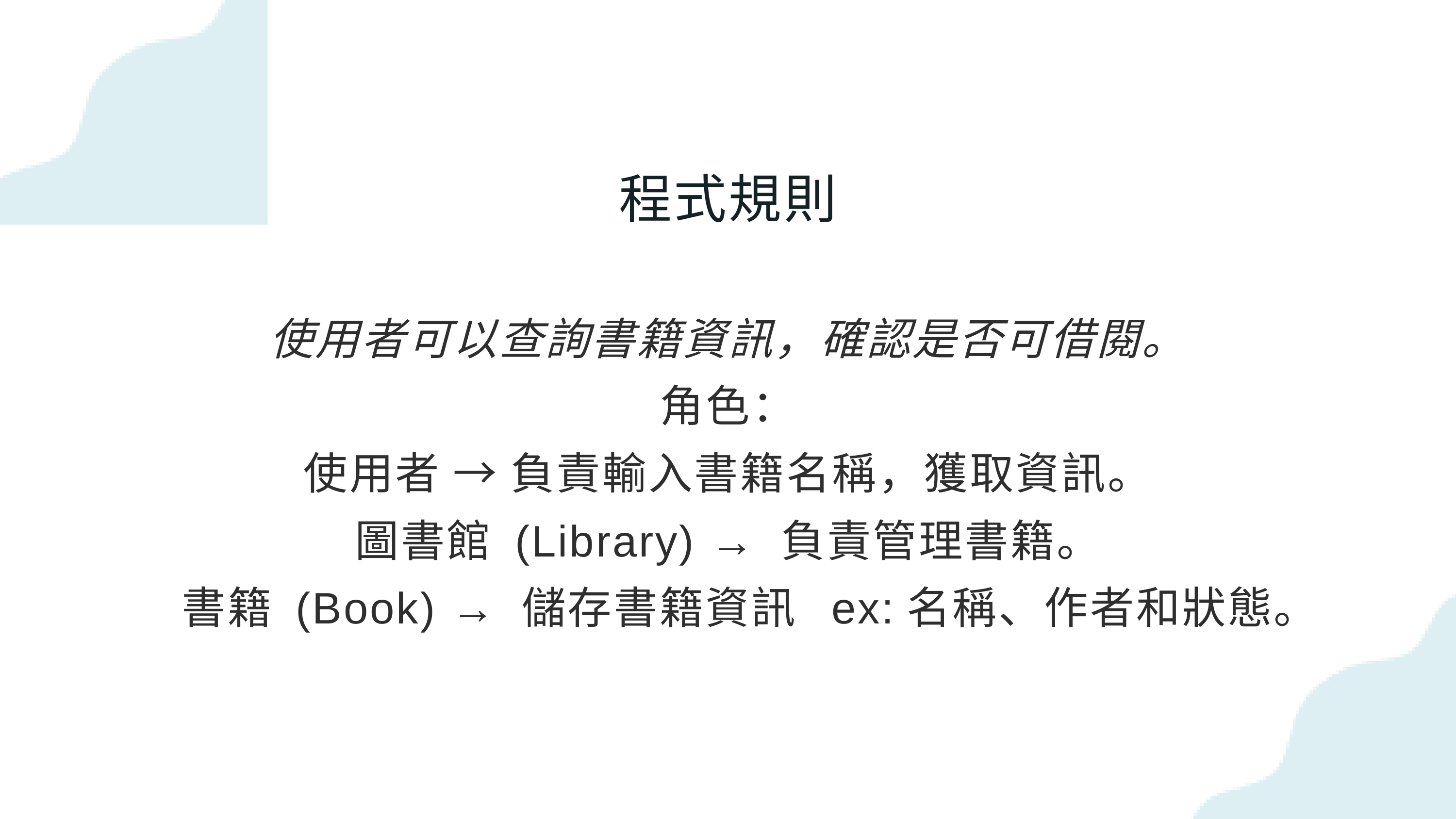

程式規則
使用者可以查詢書籍資訊，確認是否可借閱。
角色：
使用者 → 負責輸入書籍名稱，獲取資訊。
圖書館 (Library) → 負責管理書籍。
書籍 (Book) → 儲存書籍資訊  ex:名稱、作者和狀態。